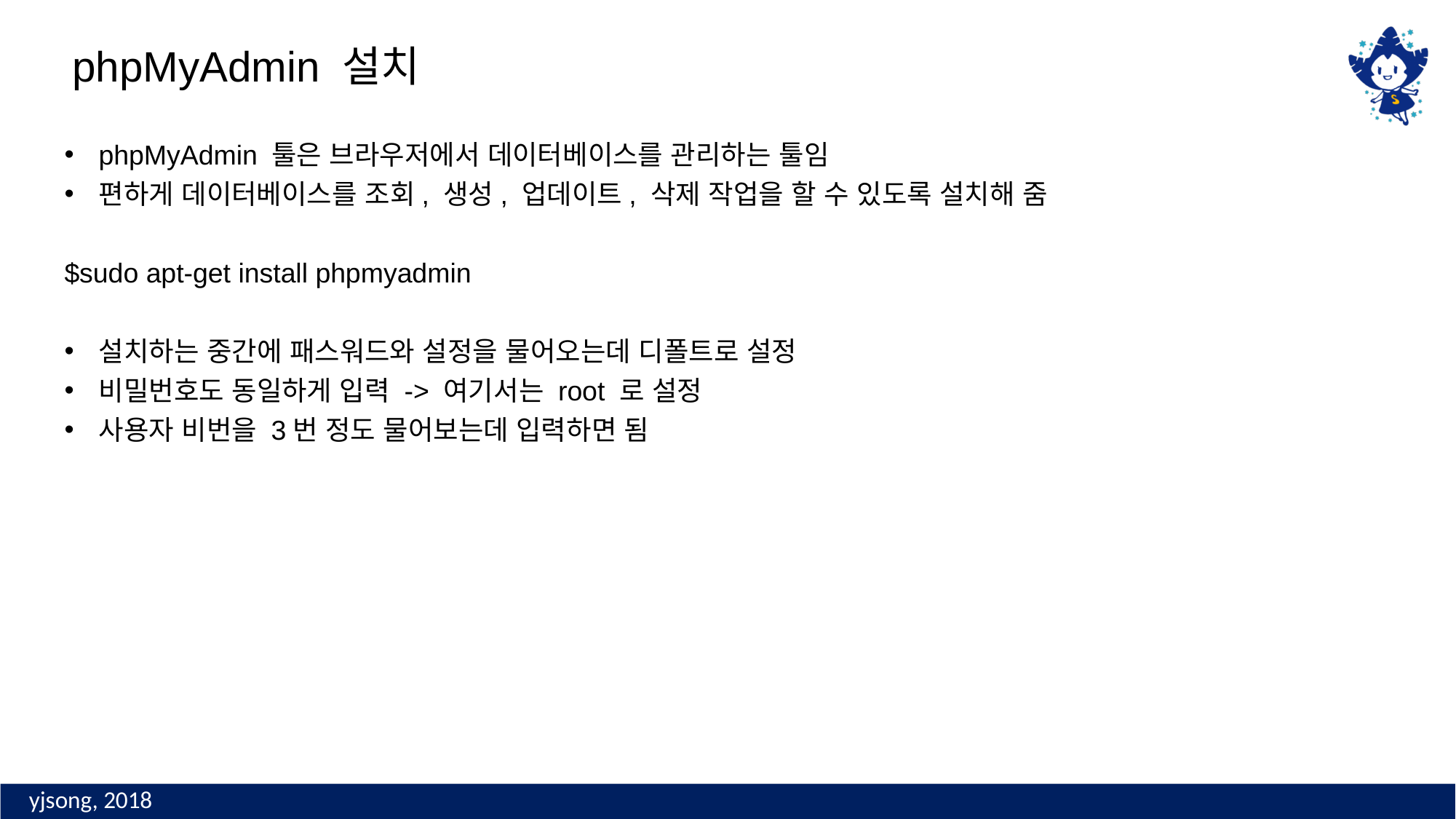

phpMyAdmin 설치
phpMyAdmin 툴은 브라우저에서 데이터베이스를 관리하는 툴임
편하게 데이터베이스를 조회, 생성, 업데이트, 삭제 작업을 할 수 있도록 설치해 줌

$sudo apt-get install phpmyadmin

설치하는 중간에 패스워드와 설정을 물어오는데 디폴트로 설정
비밀번호도 동일하게 입력 -> 여기서는 root 로 설정
사용자 비번을 3번 정도 물어보는데 입력하면 됨